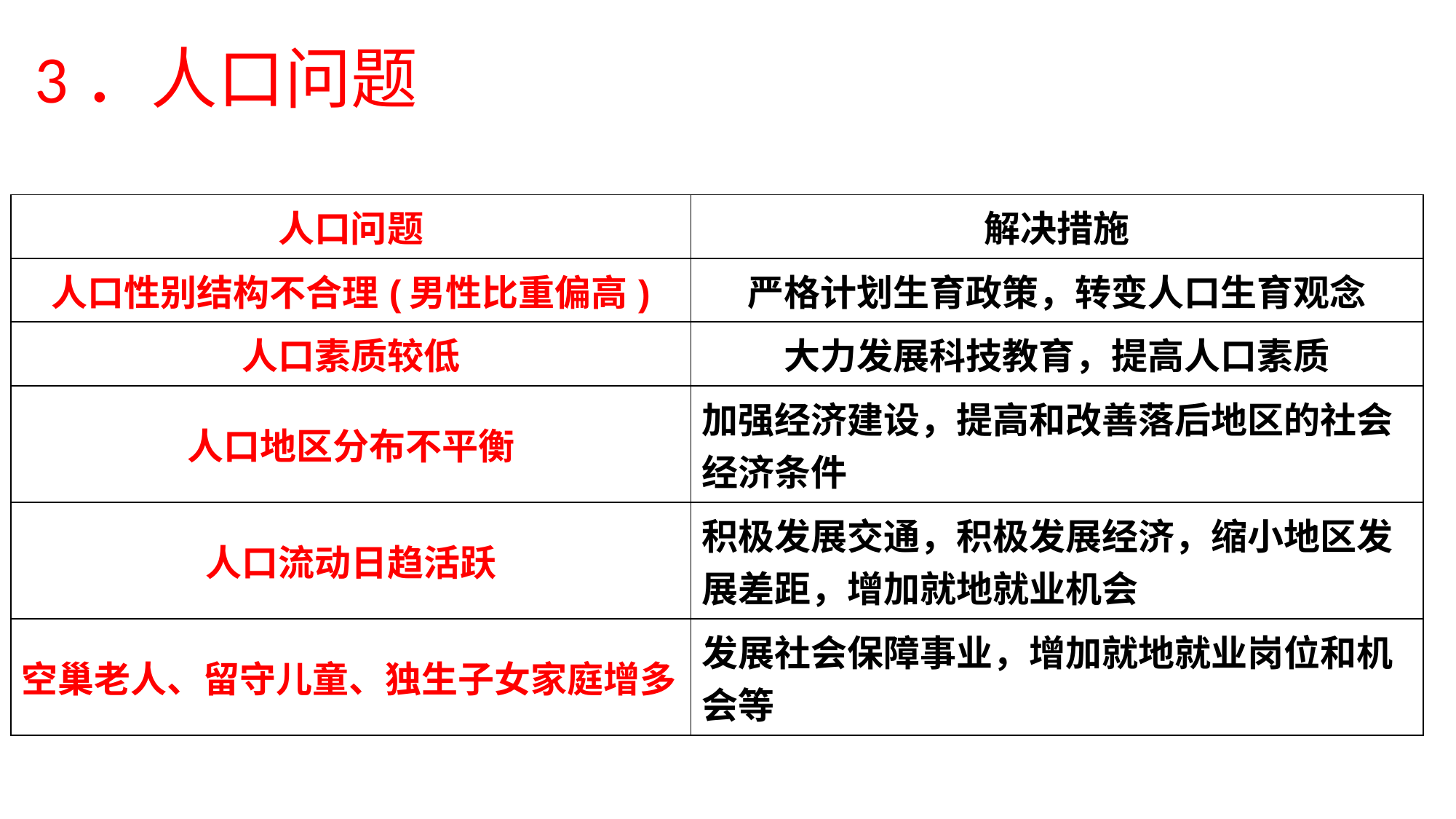

3．人口问题
| 人口问题 | 解决措施 |
| --- | --- |
| 人口性别结构不合理(男性比重偏高) | 严格计划生育政策，转变人口生育观念 |
| 人口素质较低 | 大力发展科技教育，提高人口素质 |
| 人口地区分布不平衡 | 加强经济建设，提高和改善落后地区的社会经济条件 |
| 人口流动日趋活跃 | 积极发展交通，积极发展经济，缩小地区发展差距，增加就地就业机会 |
| 空巢老人、留守儿童、独生子女家庭增多 | 发展社会保障事业，增加就地就业岗位和机会等 |